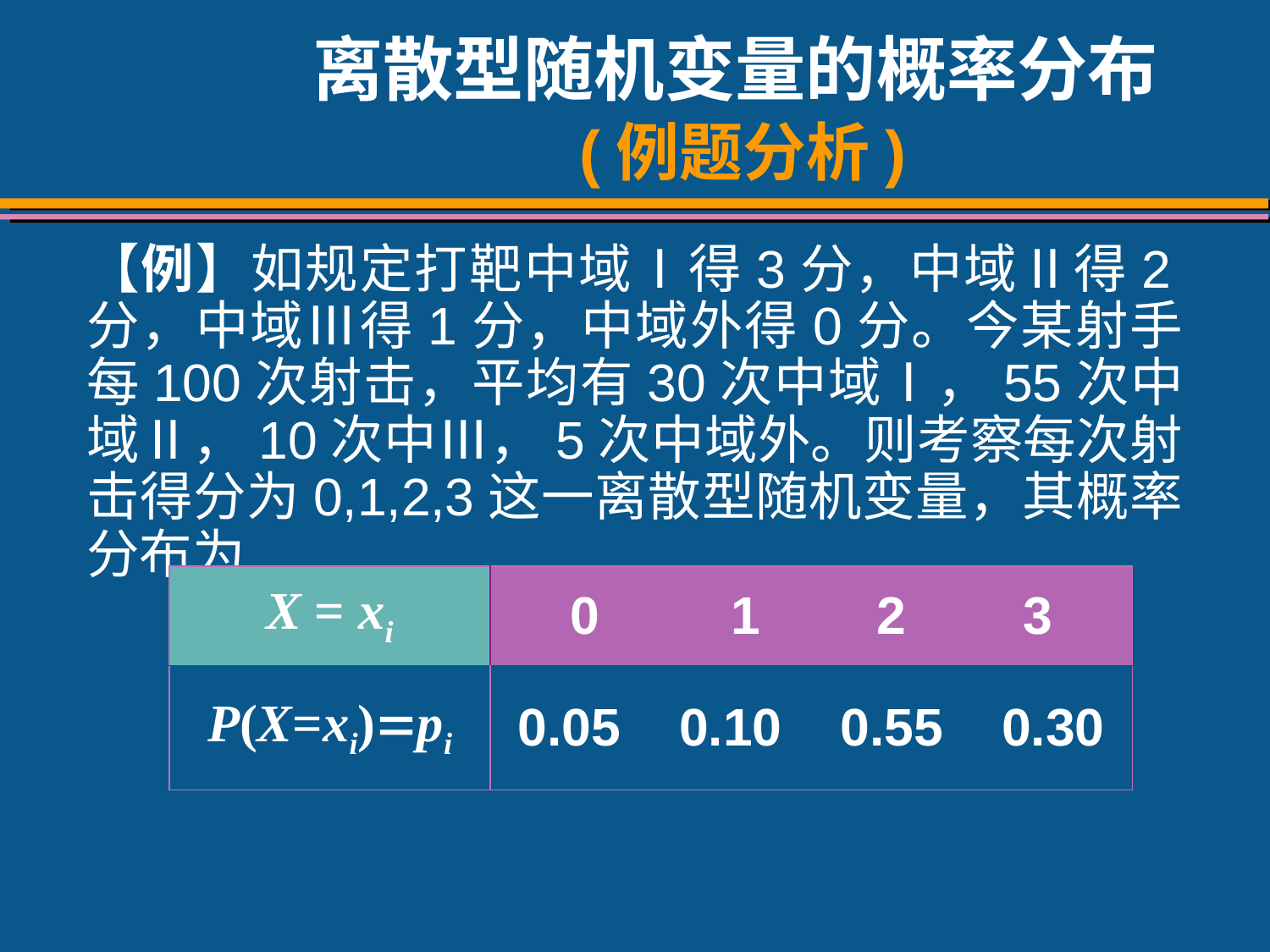

# 离散型随机变量的概率分布 (例题分析)
【例】如规定打靶中域Ⅰ得3分，中域Ⅱ得2分，中域Ⅲ得1分，中域外得0分。今某射手每100次射击，平均有30次中域Ⅰ，55次中域Ⅱ，10次中Ⅲ，5次中域外。则考察每次射击得分为0,1,2,3这一离散型随机变量，其概率分布为
| X = xi | 0 1 2 3 |
| --- | --- |
| P(X=xi)=pi | 0.05 0.10 0.55 0.30 |